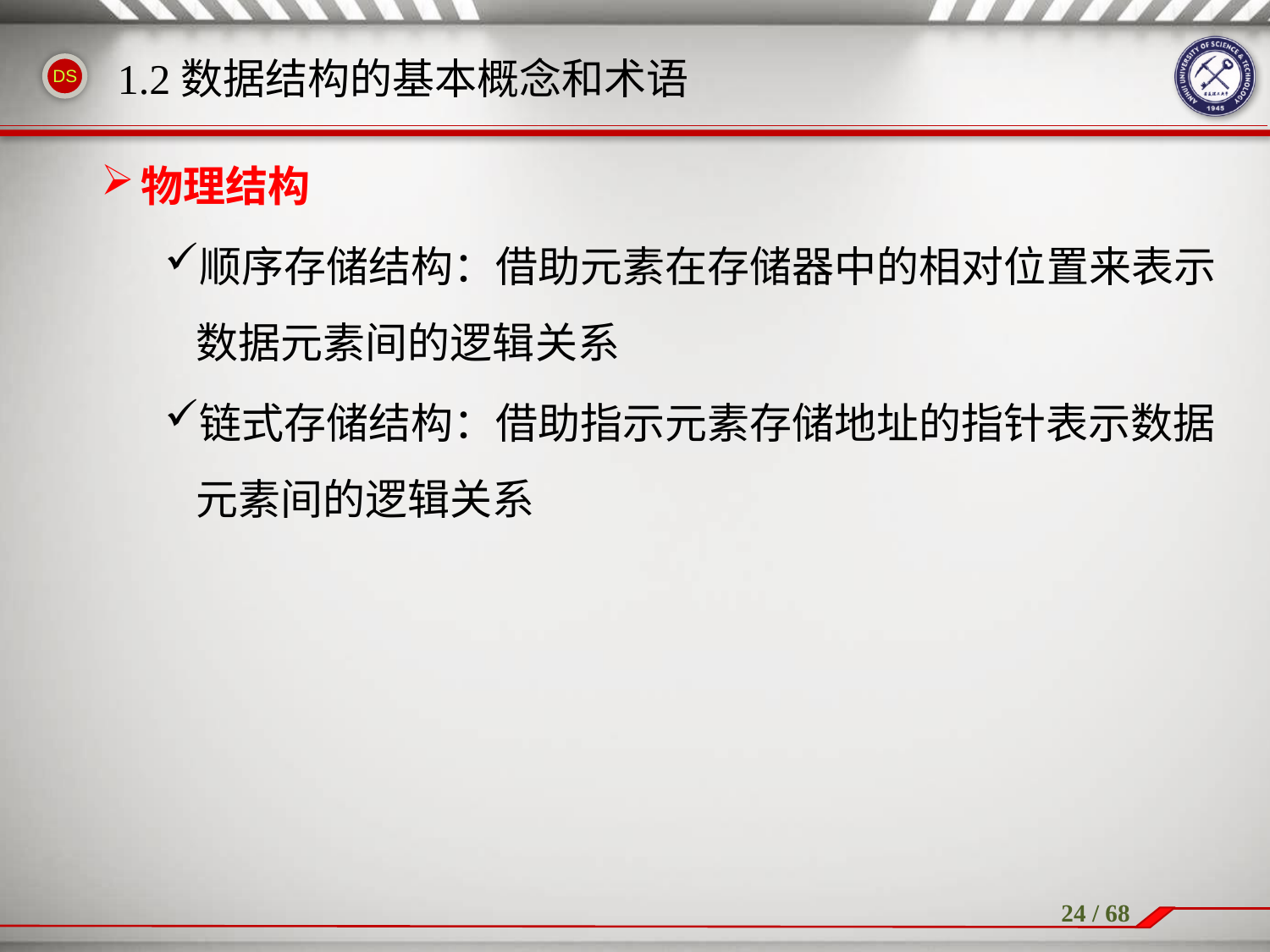

1.2数据结构的基本概念和术语
物理结构
顺序存储结构：借助元素在存储器中的相对位置来表示数据元素间的逻辑关系
链式存储结构：借助指示元素存储地址的指针表示数据元素间的逻辑关系